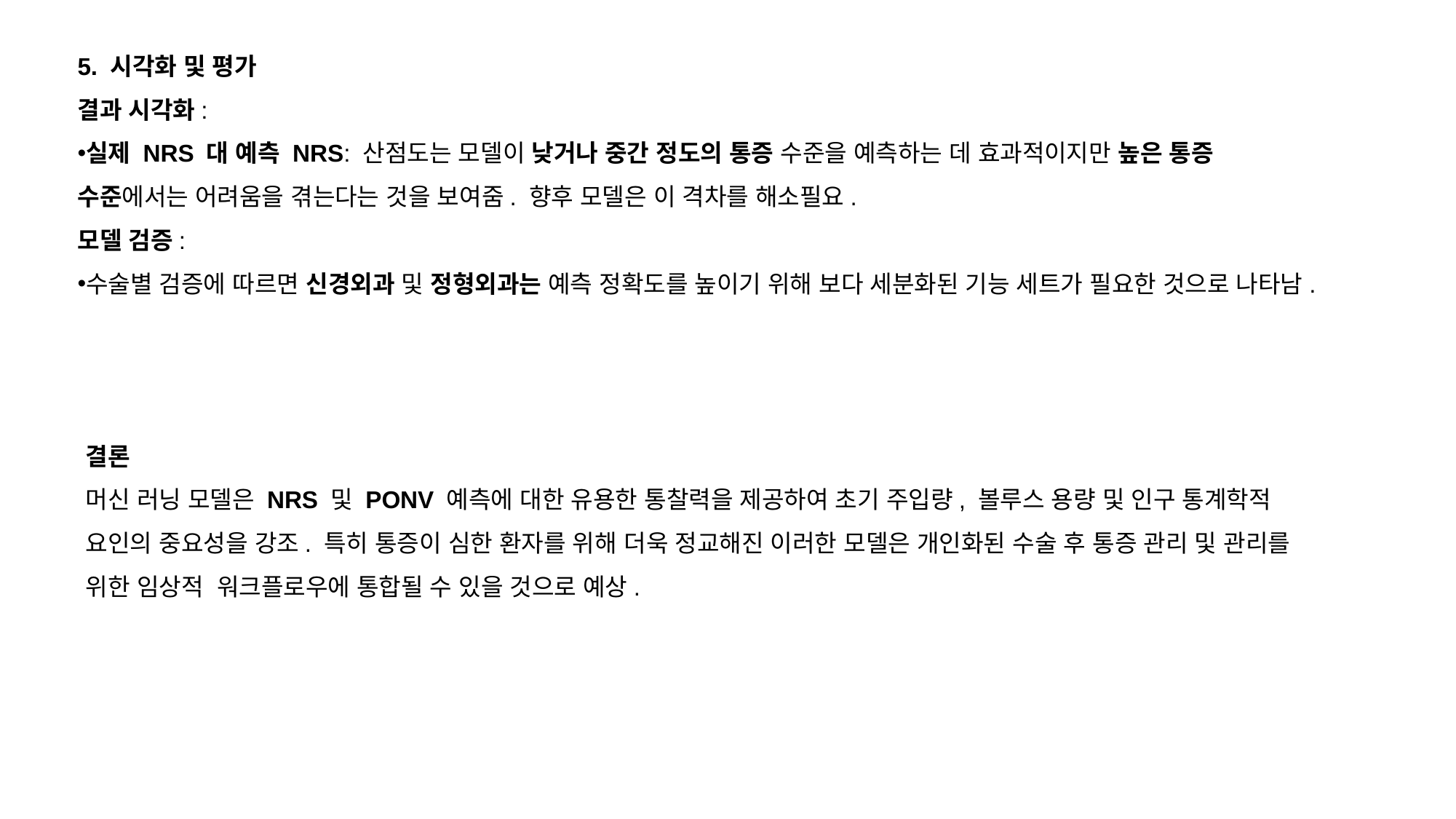

5. 시각화 및 평가
결과 시각화:
실제 NRS 대 예측 NRS: 산점도는 모델이 낮거나 중간 정도의 통증 수준을 예측하는 데 효과적이지만 높은 통증 수준에서는 어려움을 겪는다는 것을 보여줌. 향후 모델은 이 격차를 해소필요.
모델 검증:
수술별 검증에 따르면 신경외과 및 정형외과는 예측 정확도를 높이기 위해 보다 세분화된 기능 세트가 필요한 것으로 나타남.
결론
머신 러닝 모델은 NRS 및 PONV 예측에 대한 유용한 통찰력을 제공하여 초기 주입량, 볼루스 용량 및 인구 통계학적 요인의 중요성을 강조. 특히 통증이 심한 환자를 위해 더욱 정교해진 이러한 모델은 개인화된 수술 후 통증 관리 및 관리를 위한 임상적  워크플로우에 통합될 수 있을 것으로 예상.